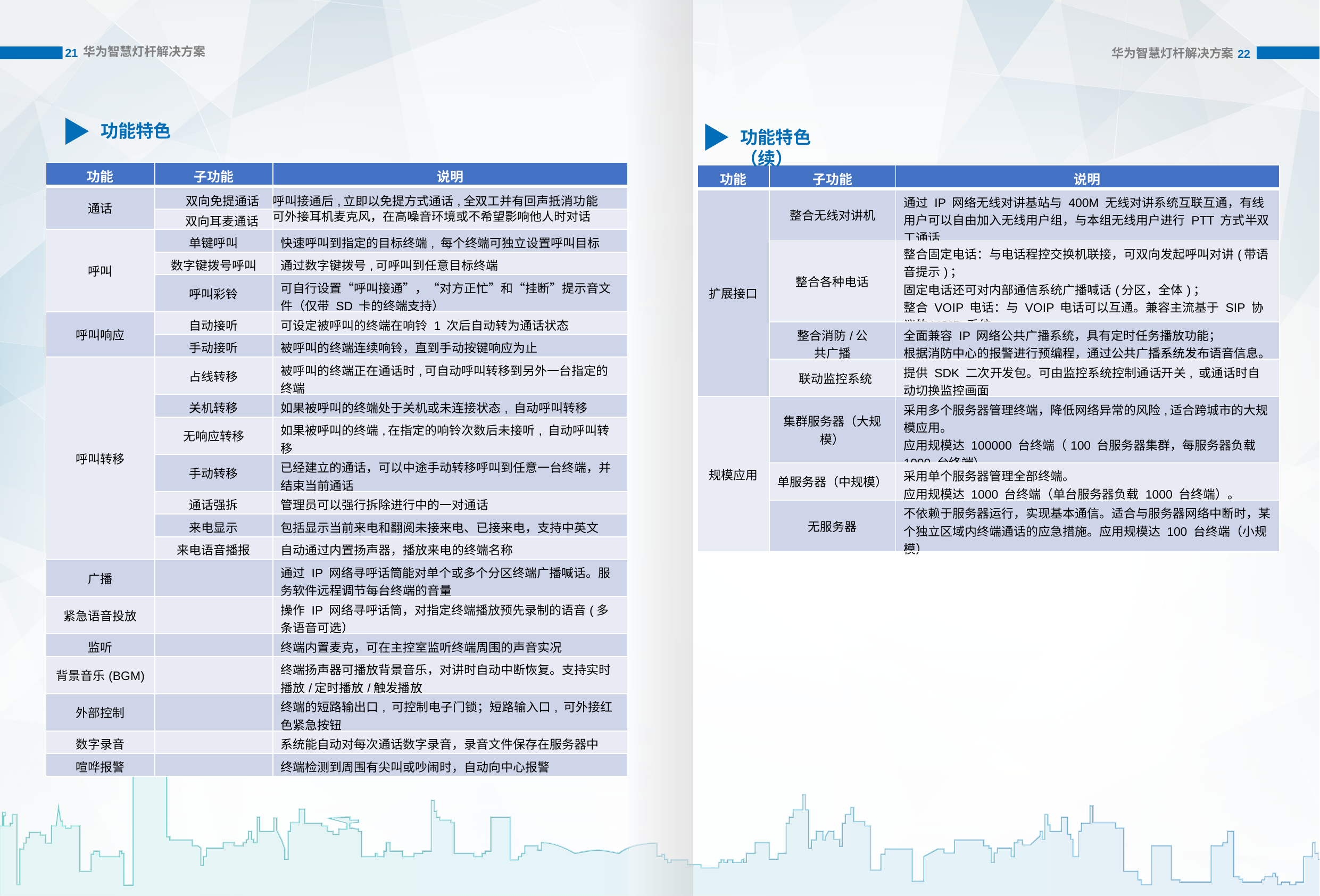

华为智慧灯杆解决方案
华为智慧灯杆解决方案
21
22

功能特色

功能特色（续）

| 功能 | 子功能 | 说明 |
| --- | --- | --- |
| 通话 | 双向免提通话 | 呼叫接通后,立即以免提方式通话,全双工并有回声抵消功能 |
|  | 双向耳麦通话 | 可外接耳机麦克风，在高噪音环境或不希望影响他人时对话 |
| 呼叫 | 单键呼叫 | 快速呼叫到指定的目标终端, 每个终端可独立设置呼叫目标 |
|  | 数字键拨号呼叫 | 通过数字键拨号,可呼叫到任意目标终端 |
|  | 呼叫彩铃 | 可自行设置“呼叫接通”，“对方正忙”和“挂断”提示音文件（仅带 SD 卡的终端支持） |
| 呼叫响应 | 自动接听 | 可设定被呼叫的终端在响铃 1 次后自动转为通话状态 |
|  | 手动接听 | 被呼叫的终端连续响铃，直到手动按键响应为止 |
| 呼叫转移 | 占线转移 | 被呼叫的终端正在通话时,可自动呼叫转移到另外一台指定的终端 |
|  | 关机转移 | 如果被呼叫的终端处于关机或未连接状态, 自动呼叫转移 |
|  | 无响应转移 | 如果被呼叫的终端,在指定的响铃次数后未接听, 自动呼叫转移 |
|  | 手动转移 | 已经建立的通话，可以中途手动转移呼叫到任意一台终端，并结束当前通话 |
|  | 通话强拆 | 管理员可以强行拆除进行中的一对通话 |
|  | 来电显示 | 包括显示当前来电和翻阅未接来电、已接来电，支持中英文 |
|  | 来电语音播报 | 自动通过内置扬声器，播放来电的终端名称 |
| 广播 |  | 通过 IP 网络寻呼话筒能对单个或多个分区终端广播喊话。服务软件远程调节每台终端的音量 |
| 紧急语音投放 |  | 操作 IP 网络寻呼话筒，对指定终端播放预先录制的语音(多条语音可选） |
| 监听 |  | 终端内置麦克，可在主控室监听终端周围的声音实况 |
| 背景音乐(BGM) |  | 终端扬声器可播放背景音乐，对讲时自动中断恢复。支持实时播放/定时播放/触发播放 |
| 外部控制 |  | 终端的短路输出口, 可控制电子门锁；短路输入口, 可外接红色紧急按钮 |
| 数字录音 |  | 系统能自动对每次通话数字录音，录音文件保存在服务器中 |
| 喧哗报警 |  | 终端检测到周围有尖叫或吵闹时，自动向中心报警 |
| 功能 | 子功能 | 说明 |
| --- | --- | --- |
| 扩展接口 | 整合无线对讲机 | 通过 IP 网络无线对讲基站与 400M 无线对讲系统互联互通，有线用户可以自由加入无线用户组，与本组无线用户进行 PTT 方式半双工通话 |
|  | 整合各种电话 | 整合固定电话：与电话程控交换机联接，可双向发起呼叫对讲(带语音提示)； 固定电话还可对内部通信系统广播喊话(分区，全体)； 整合 VOIP 电话：与 VOIP 电话可以互通。兼容主流基于 SIP 协议的VOIP 系统。 |
|  | 整合消防/公 共广播 | 全面兼容 IP 网络公共广播系统，具有定时任务播放功能； 根据消防中心的报警进行预编程，通过公共广播系统发布语音信息。 |
|  | 联动监控系统 | 提供 SDK 二次开发包。可由监控系统控制通话开关, 或通话时自动切换监控画面 |
| 规模应用 | 集群服务器（大规模） | 采用多个服务器管理终端，降低网络异常的风险,适合跨城市的大规模应用。 应用规模达 100000 台终端（100 台服务器集群，每服务器负载 1000 台终端） |
|  | 单服务器（中规模） | 采用单个服务器管理全部终端。 应用规模达 1000 台终端（单台服务器负载 1000 台终端）。 |
|  | 无服务器 | 不依赖于服务器运行，实现基本通信。适合与服务器网络中断时，某个独立区域内终端通话的应急措施。应用规模达 100 台终端（小规模） |